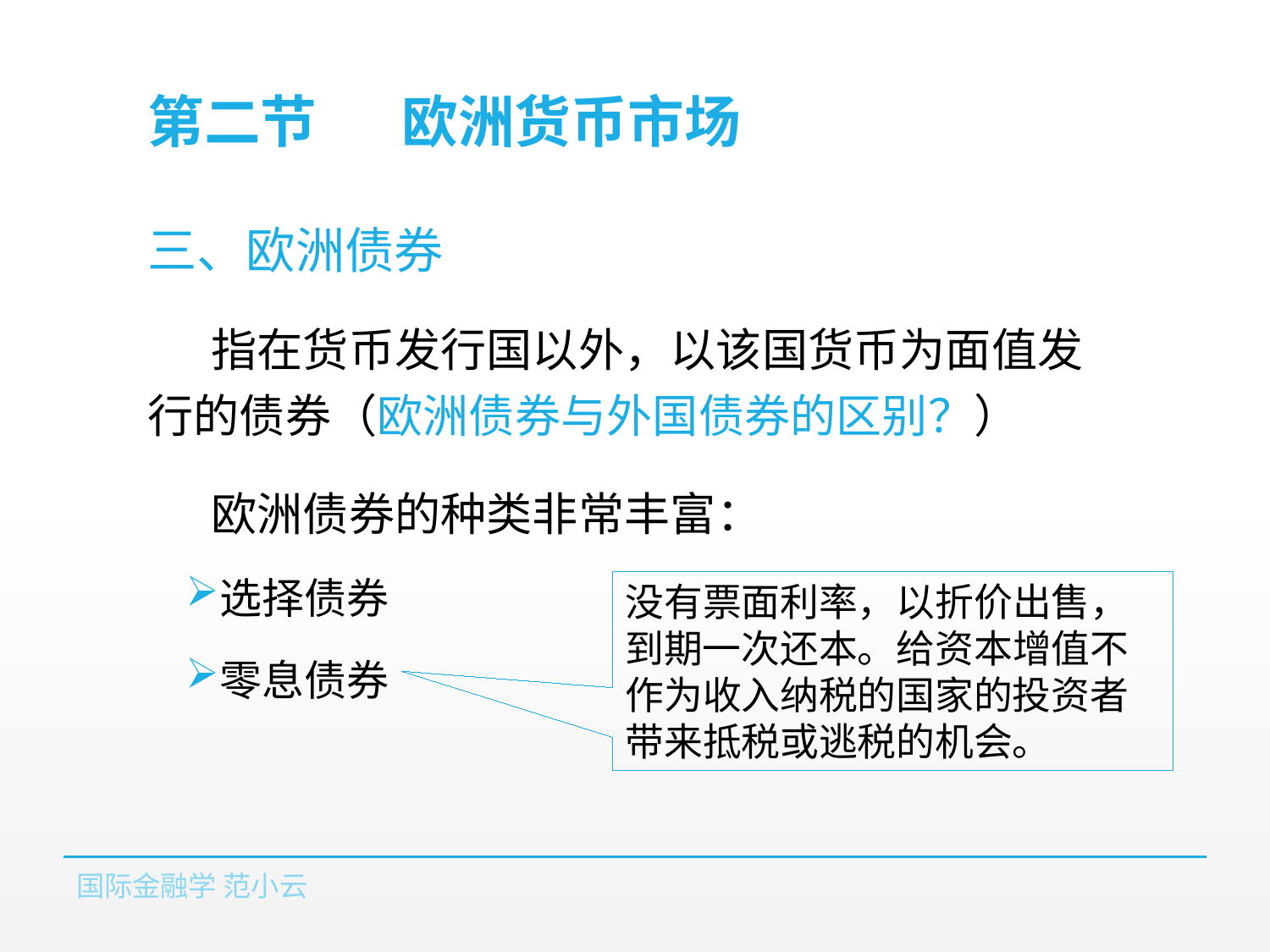

# 第二节	欧洲货币市场
三、欧洲债券
指在货币发行国以外，以该国货币为面值发行的债券（欧洲债券与外国债券的区别？）
欧洲债券的种类非常丰富：
选择债券
零息债券
没有票面利率，以折价出售，到期一次还本。给资本增值不作为收入纳税的国家的投资者带来抵税或逃税的机会。
国际金融学 范小云